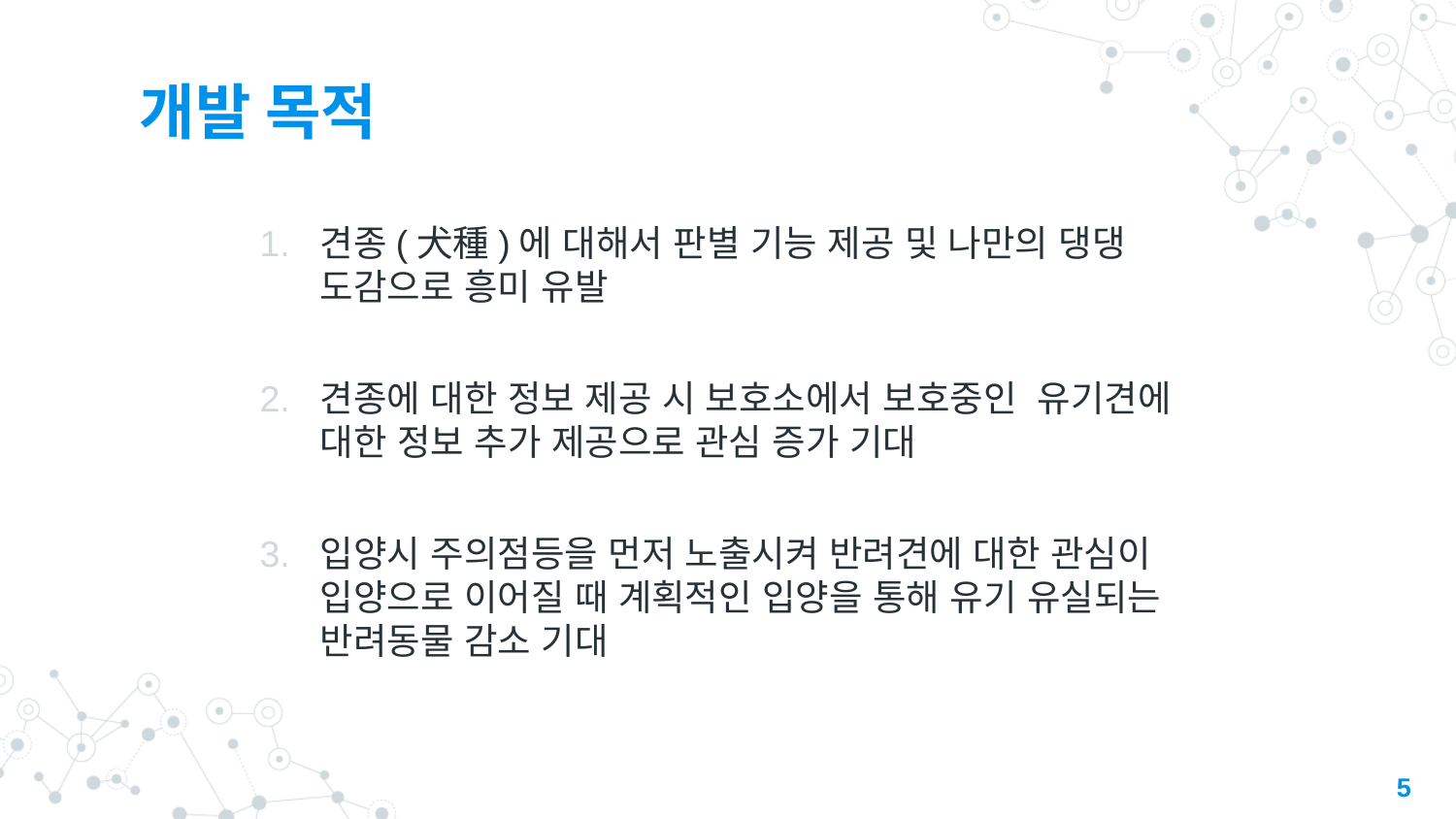

# 개발 목적
견종(犬種)에 대해서 판별 기능 제공 및 나만의 댕댕 도감으로 흥미 유발

견종에 대한 정보 제공 시 보호소에서 보호중인  유기견에 대한 정보 추가 제공으로 관심 증가 기대

입양시 주의점등을 먼저 노출시켜 반려견에 대한 관심이 입양으로 이어질 때 계획적인 입양을 통해 유기 유실되는 반려동물 감소 기대

5